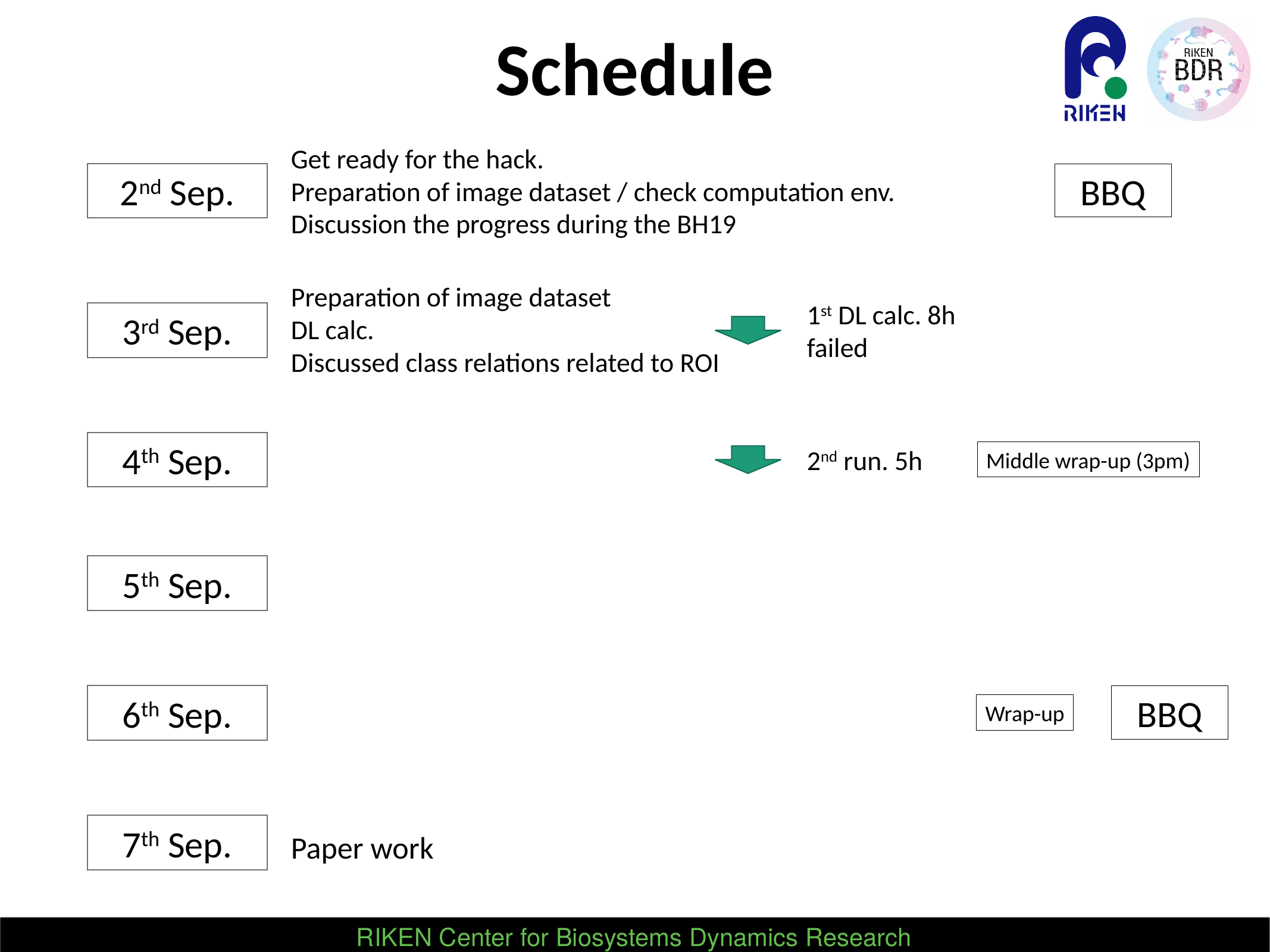

Schedule
Get ready for the hack.
Preparation of image dataset / check computation env.
Discussion the progress during the BH19
2nd Sep.
BBQ
Preparation of image dataset
DL calc.
Discussed class relations related to ROI
1st DL calc. 8h
failed
3rd Sep.

4th Sep.
2nd run. 5h
Middle wrap-up (3pm)

Mask
Subclass of image

Image => Mask
 Maskのクラスをつくる

5th Sep.
6th Sep.
BBQ
Wrap-up
7th Sep.
Paper work